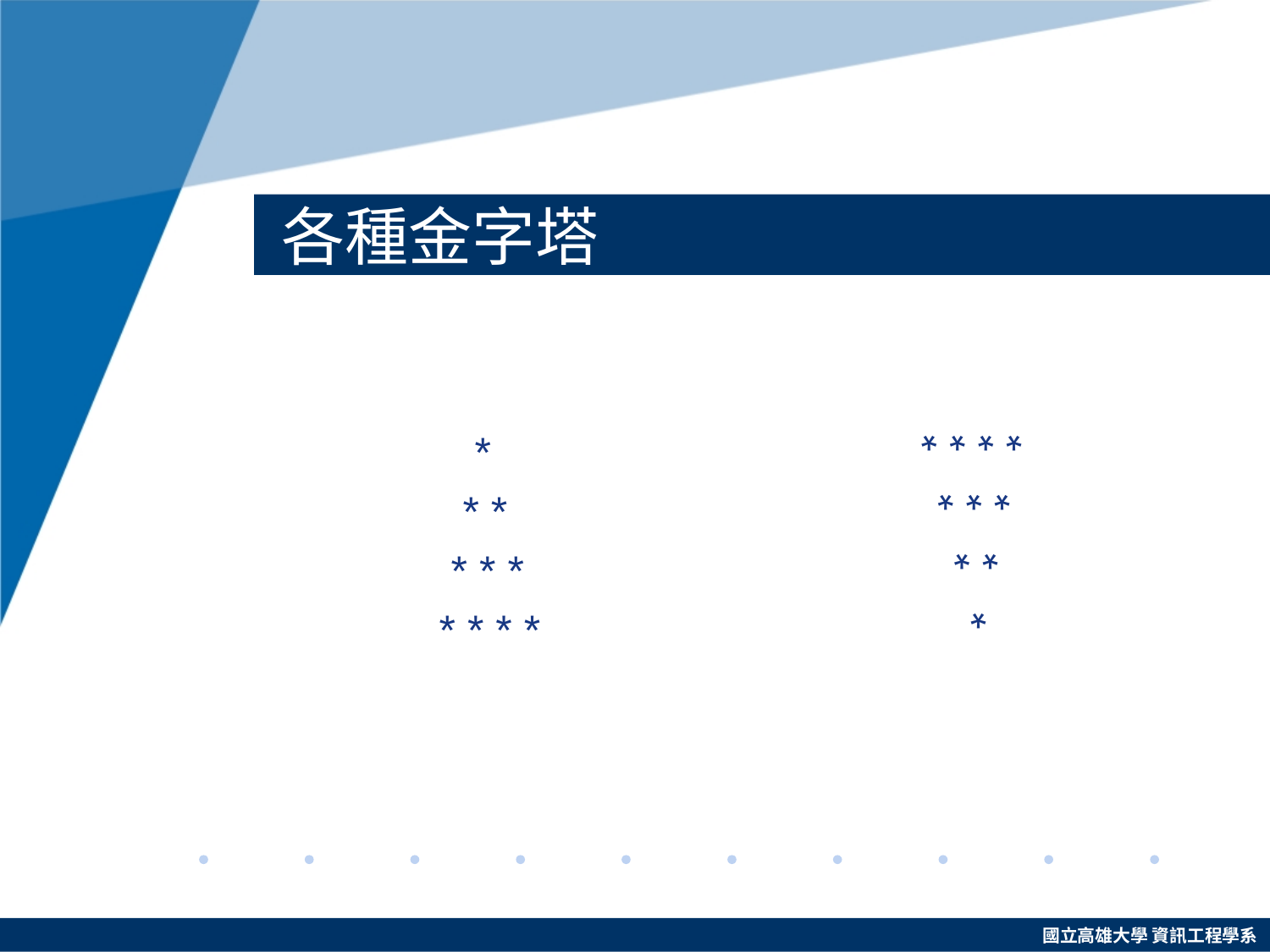

# 各種金字塔
   *
  * *
 * * *
* * * *

   *
  * *
 * * *
* * * *